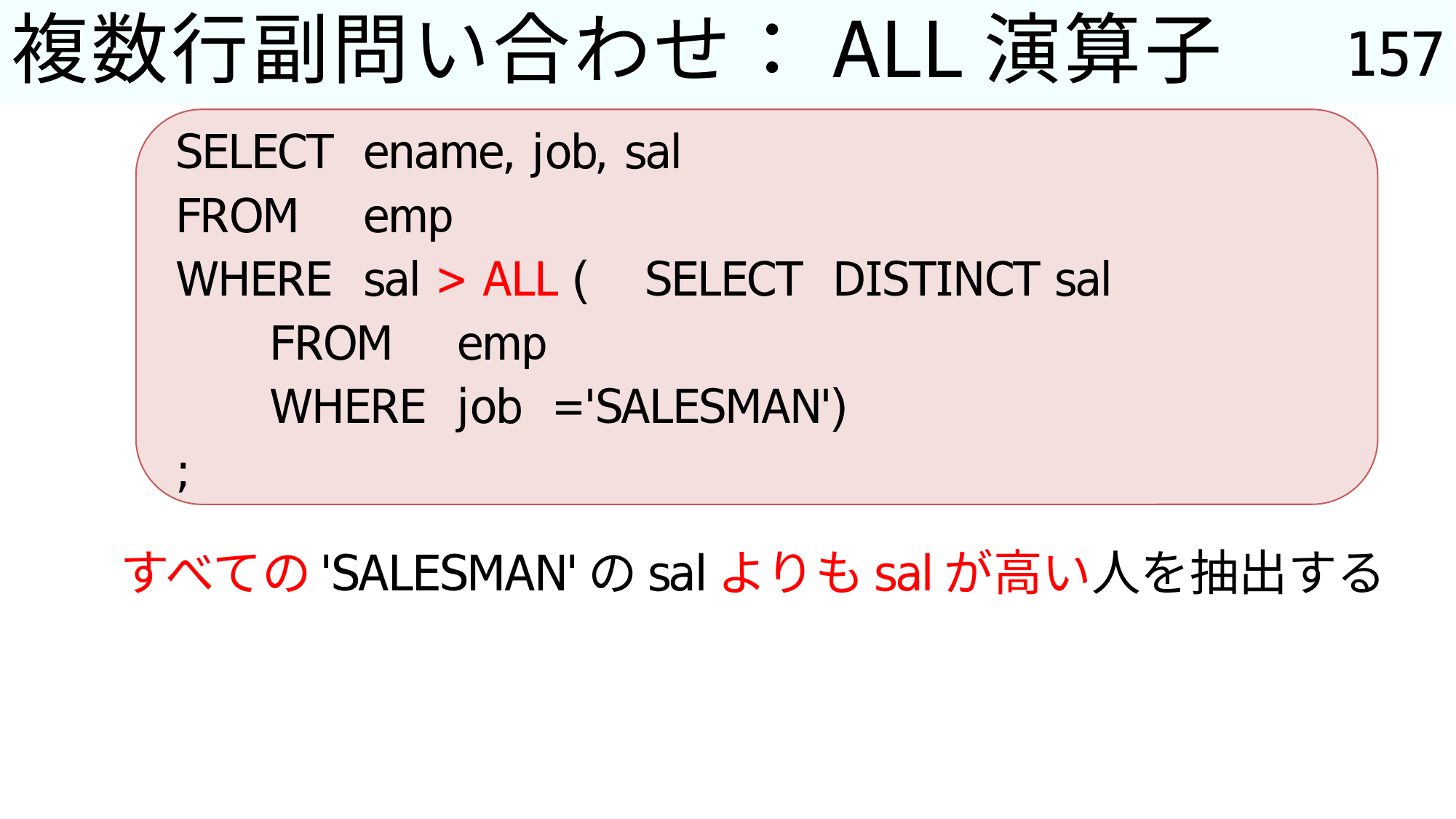

1600
1250
1500
157
# 複数行副問い合わせ：ALL演算子

SELECT	ename, job, sal
FROM	emp
WHERE	sal > ALL (	SELECT 	DISTINCT sal
					FROM	emp
					WHERE	job 	='SALESMAN')
;
すべての'SALESMAN'のsalよりもsalが高い人を抽出する